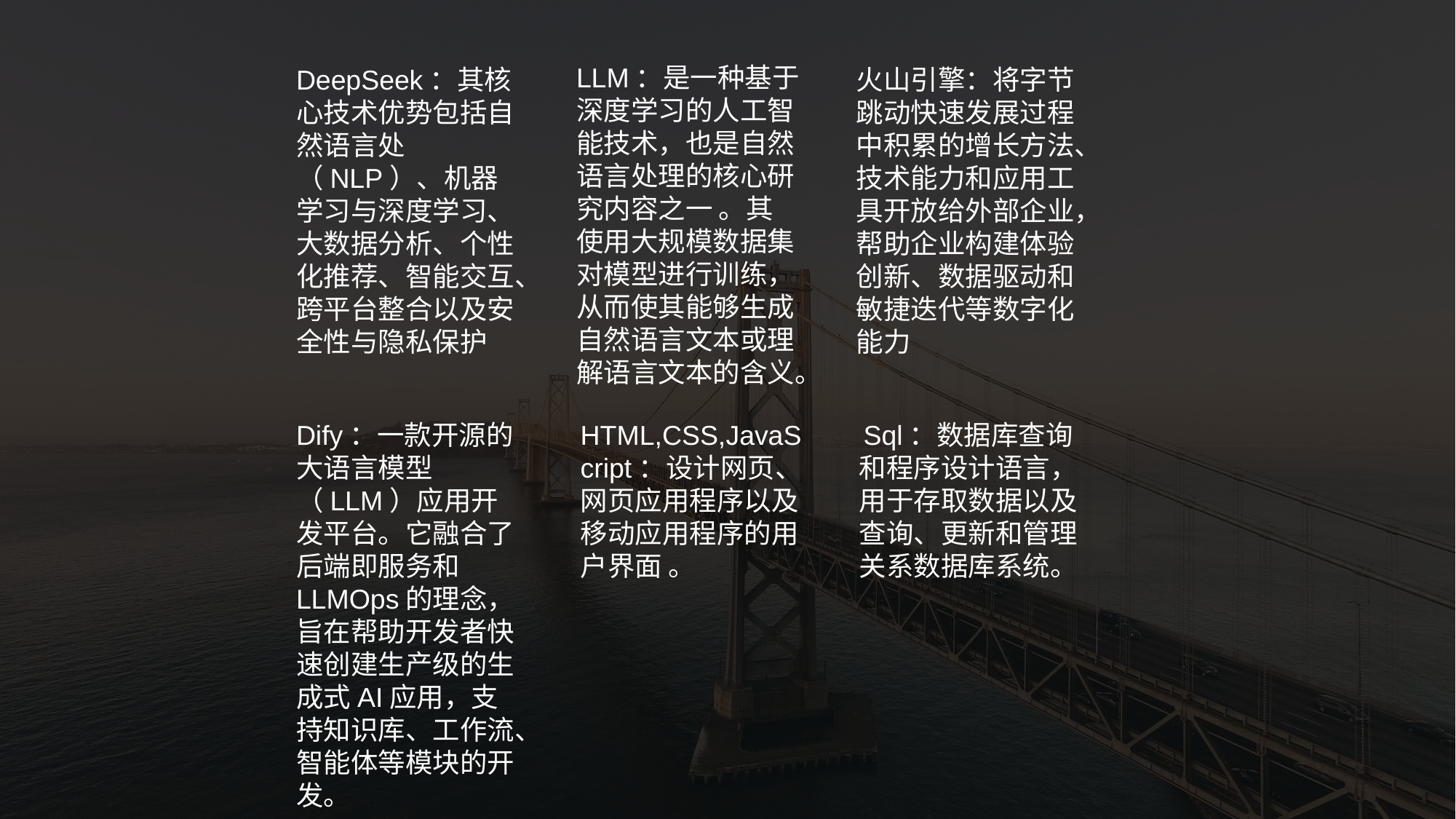

LLM：是一种基于深度学习的人工智能技术，也是自然语言处理的核心研究内容之一 。其使用大规模数据集对模型进行训练，从而使其能够生成自然语言文本或理解语言文本的含义。
DeepSeek：其核心技术优势包括自然语言处（NLP）、机器学习与深度学习、大数据分析、个性化推荐、智能交互、跨平台整合以及安全性与隐私保护
火山引擎：将字节跳动快速发展过程中积累的增长方法、技术能力和应用工具开放给外部企业，帮助企业构建体验创新、数据驱动和敏捷迭代等数字化能力
Dify：一款开源的大语言模型（LLM）应用开发平台。它融合了后端即服务和LLMOps的理念，旨在帮助开发者快速创建生产级的生成式AI应用，支持知识库、工作流、智能体等模块的开发。
HTML,CSS,JavaScript：设计网页、网页应用程序以及移动应用程序的用户界面 。
Sql：数据库查询和程序设计语言，用于存取数据以及查询、更新和管理关系数据库系统。